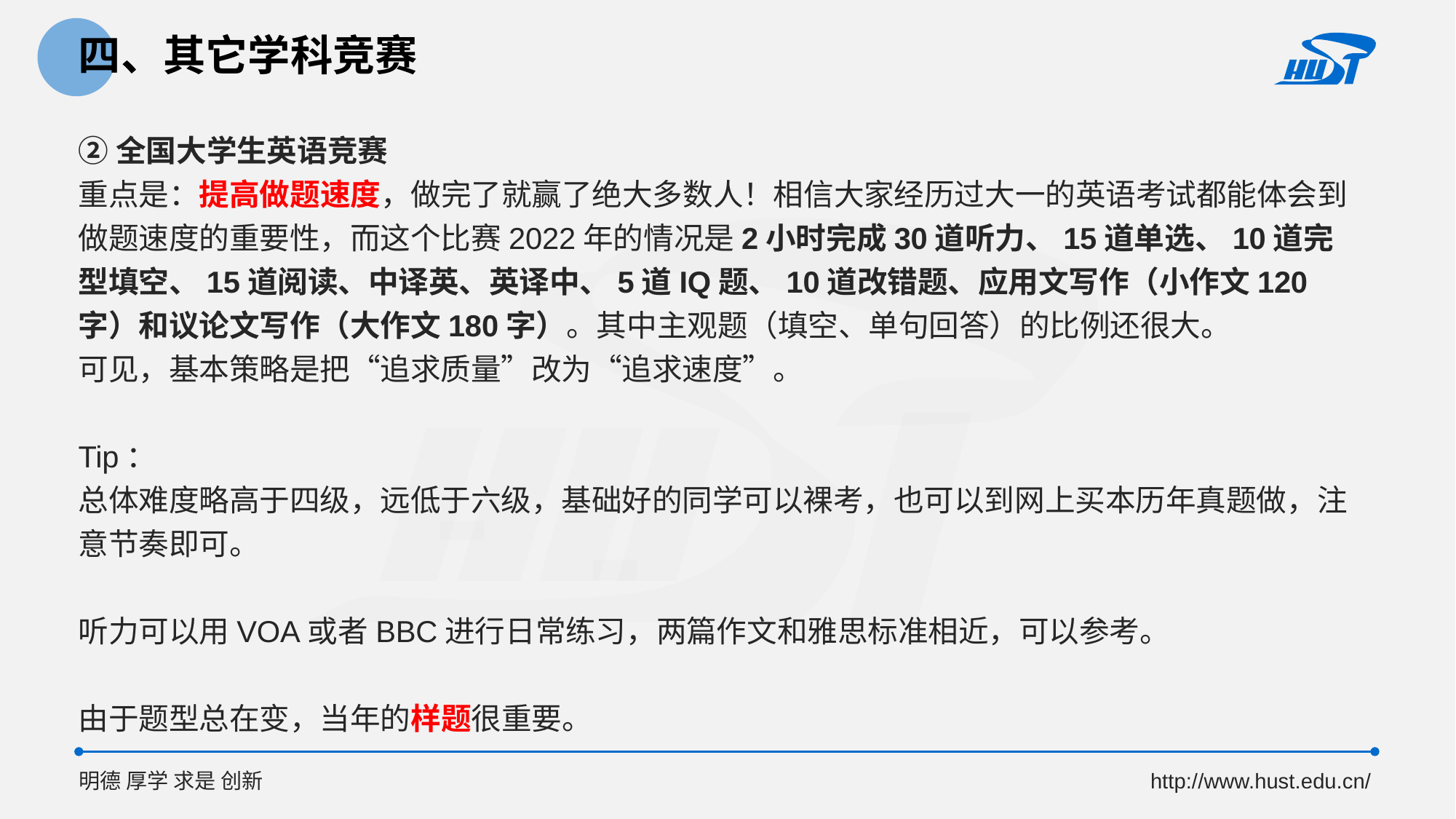

四、其它学科竞赛
②全国大学生英语竞赛
重点是：提高做题速度，做完了就赢了绝大多数人！相信大家经历过大一的英语考试都能体会到做题速度的重要性，而这个比赛2022年的情况是2小时完成30道听力、15道单选、10道完型填空、15道阅读、中译英、英译中、5道IQ题、10道改错题、应用文写作（小作文120字）和议论文写作（大作文180字）。其中主观题（填空、单句回答）的比例还很大。
可见，基本策略是把“追求质量”改为“追求速度”。

Tip：
总体难度略高于四级，远低于六级，基础好的同学可以裸考，也可以到网上买本历年真题做，注意节奏即可。

听力可以用VOA或者BBC进行日常练习，两篇作文和雅思标准相近，可以参考。

由于题型总在变，当年的样题很重要。